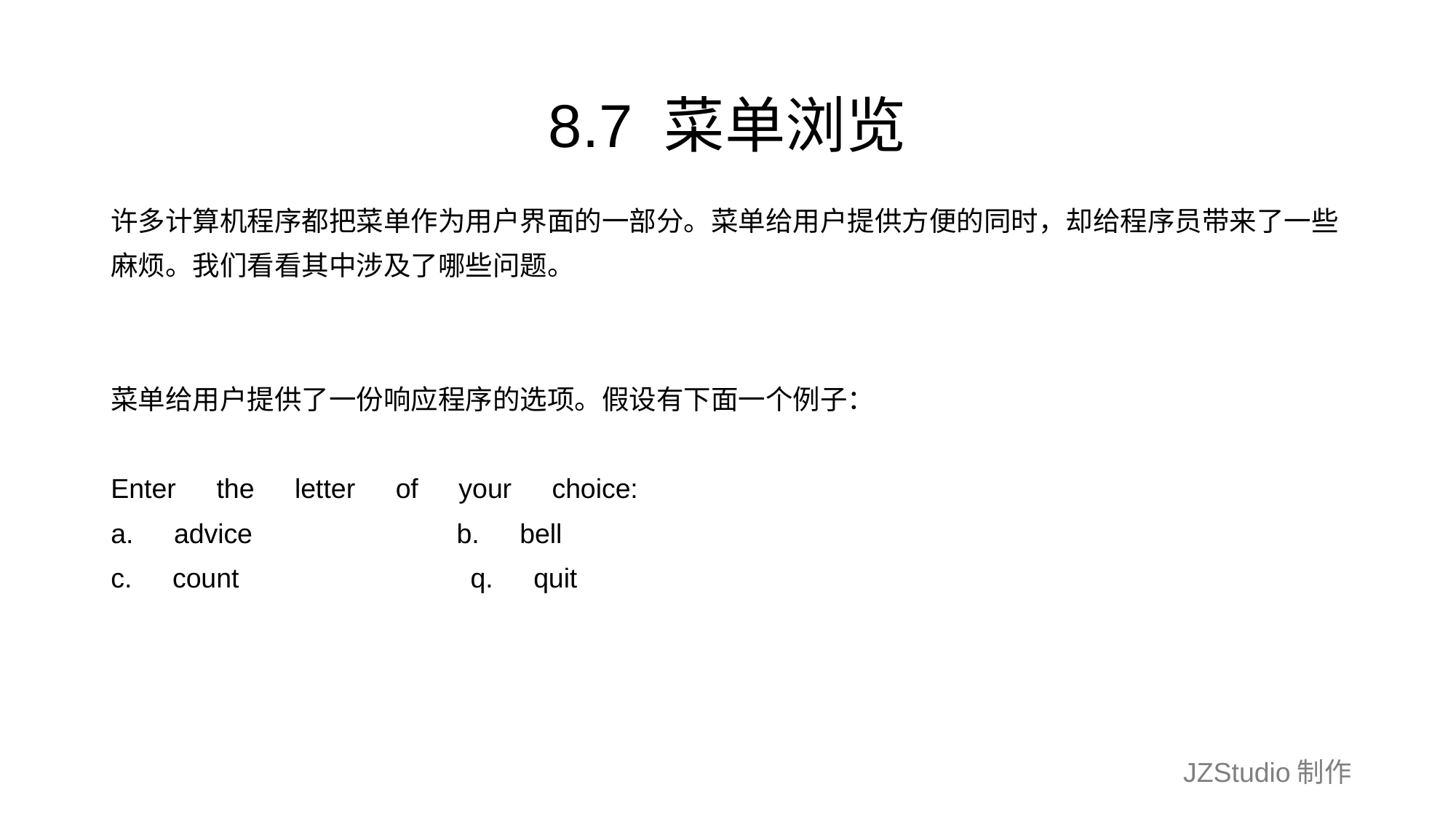

# 8.7 菜单浏览
许多计算机程序都把菜单作为用户界面的一部分。菜单给用户提供方便的同时，却给程序员带来了一些
麻烦。我们看看其中涉及了哪些问题。

菜单给用户提供了一份响应程序的选项。假设有下面一个例子：

Enter　the　letter　of　your　choice:
a.　advice　　　　　　　b.　bell
c.　count　　　　　　　　q.　quit